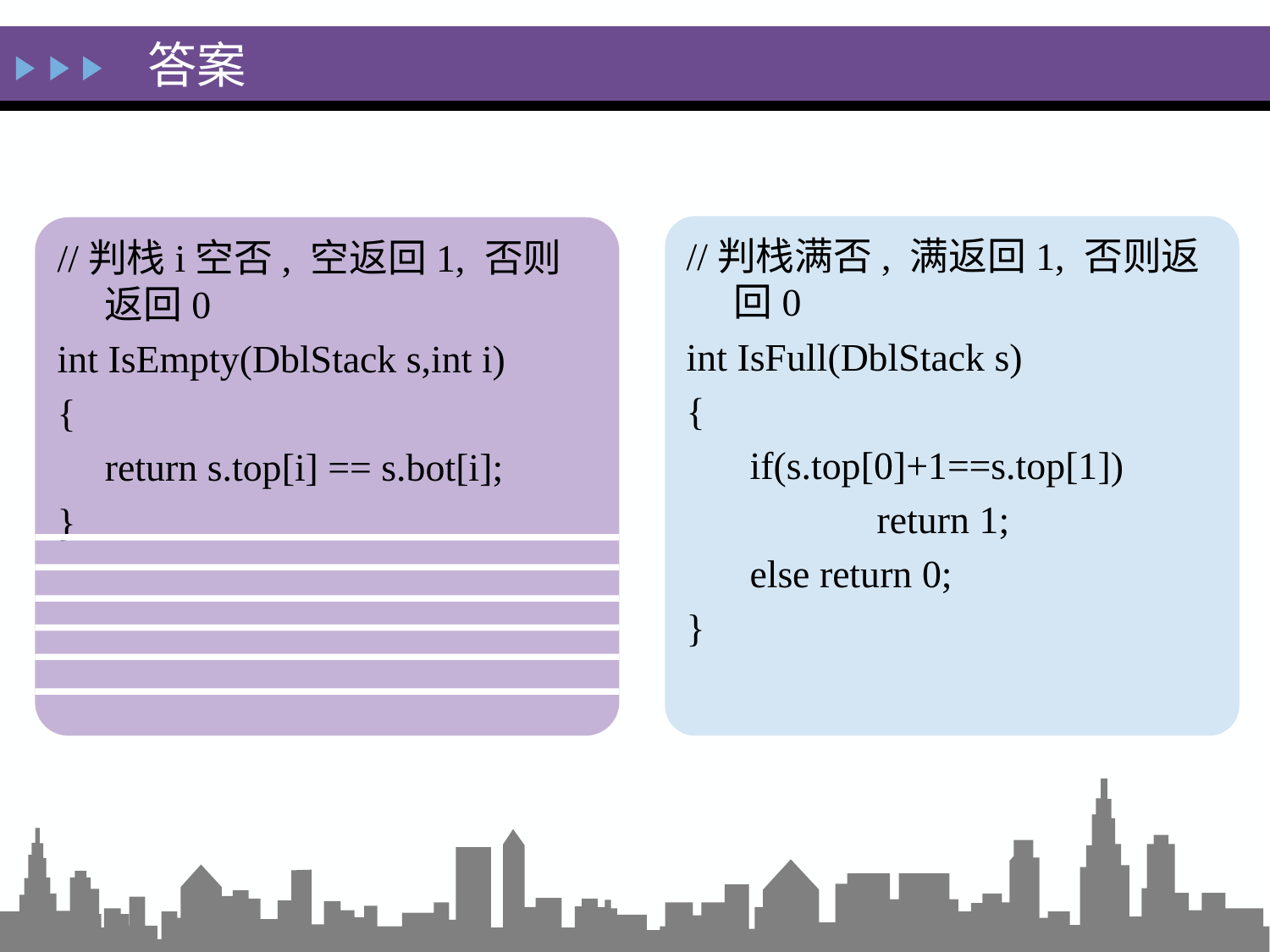

答案
//判栈满否, 满返回1, 否则返回0
int IsFull(DblStack s)
{
if(s.top[0]+1==s.top[1])
	return 1;
else return 0;
}
//判栈i空否, 空返回1, 否则返回0
int IsEmpty(DblStack s,int i)
{
	return s.top[i] == s.bot[i];
}